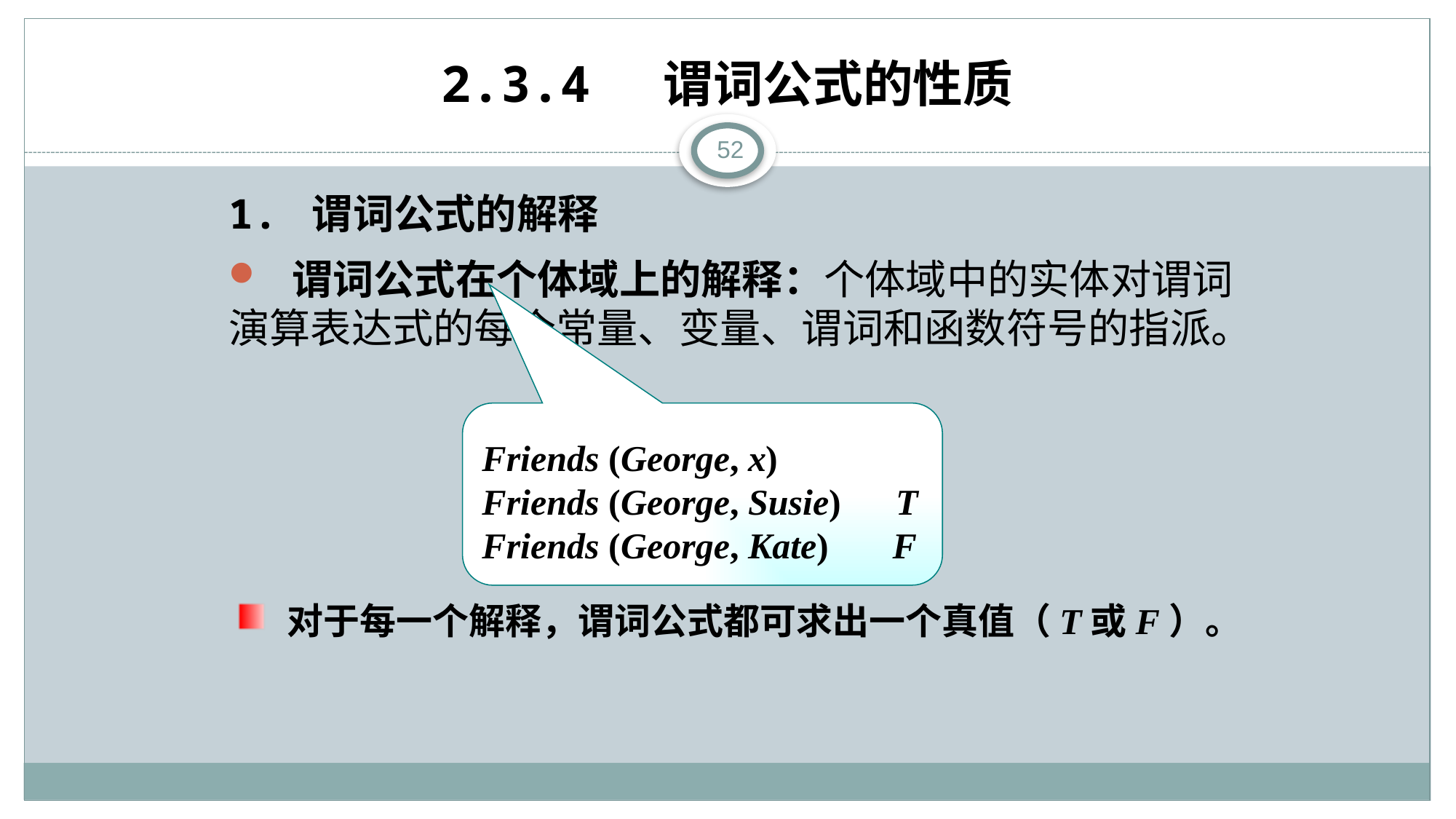

# 2.3.4  谓词公式的性质
52
1. 谓词公式的解释
  谓词公式在个体域上的解释：个体域中的实体对谓词演算表达式的每个常量、变量、谓词和函数符号的指派。

Friends (George, x)
Friends (George, Susie)      T
Friends (George, Kate)       F

 对于每一个解释，谓词公式都可求出一个真值（T或F）。